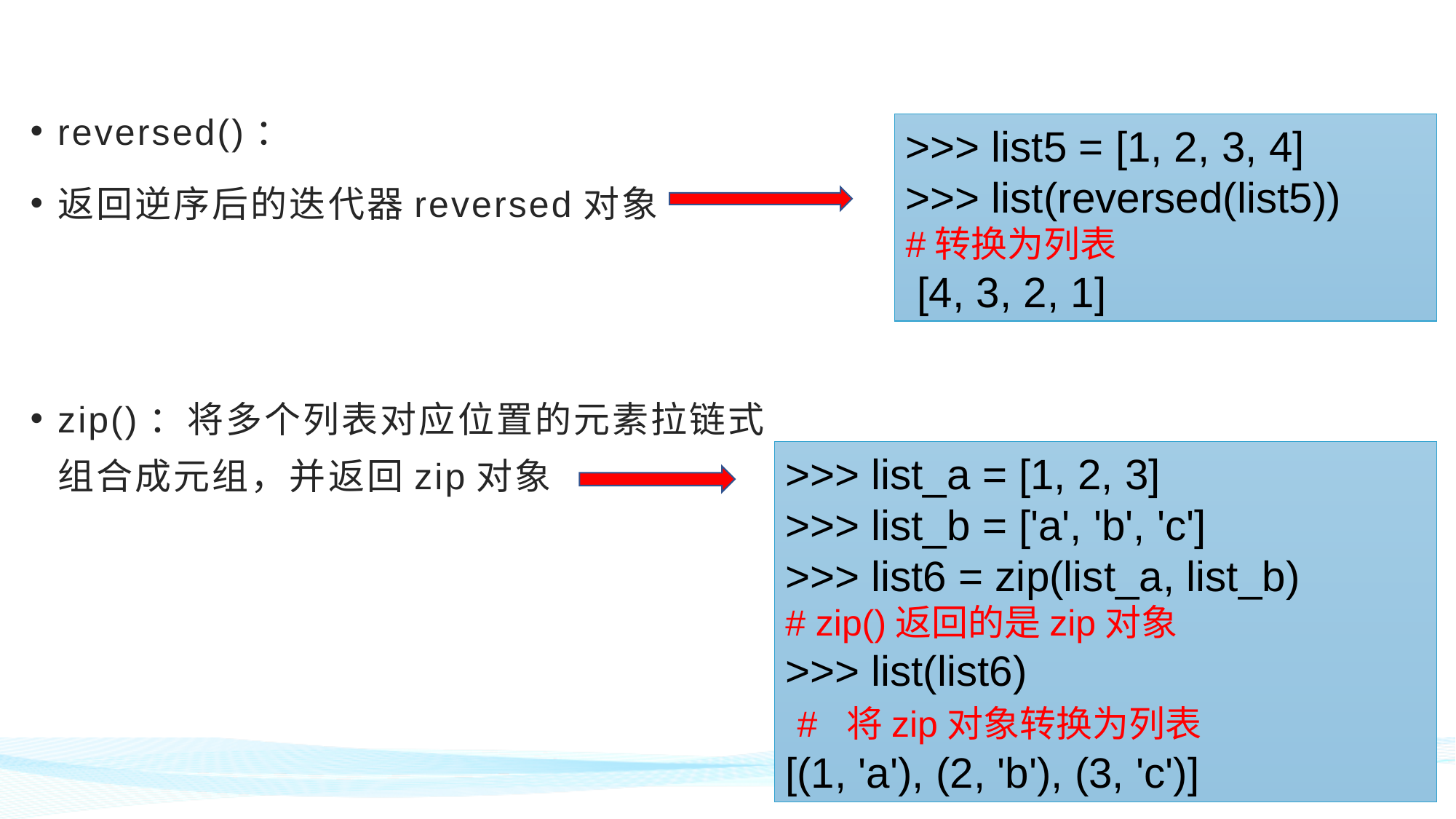

reversed()：
返回逆序后的迭代器reversed对象

zip()：将多个列表对应位置的元素拉链式组合成元组，并返回zip对象
>>> list5 = [1, 2, 3, 4]
>>> list(reversed(list5))
#转换为列表
 [4, 3, 2, 1]

>>> list_a = [1, 2, 3]
>>> list_b = ['a', 'b', 'c']
>>> list6 = zip(list_a, list_b)
# zip()返回的是zip对象
>>> list(list6)
 #  将zip对象转换为列表
[(1, 'a'), (2, 'b'), (3, 'c')]

21